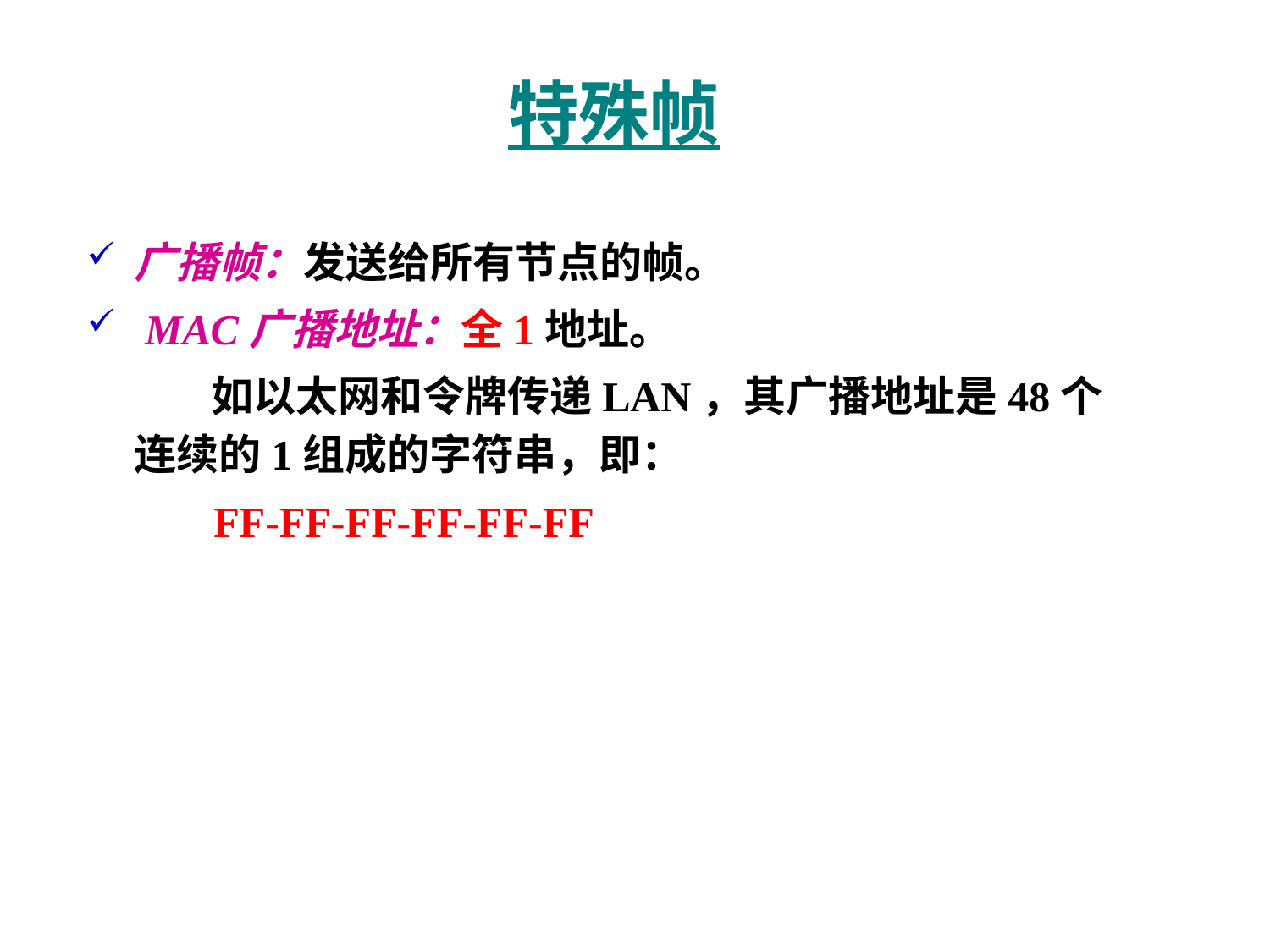

# 特殊帧
广播帧：发送给所有节点的帧。
 MAC广播地址：全1地址。
            如以太网和令牌传递LAN，其广播地址是48个连续的1组成的字符串，即：
            FF-FF-FF-FF-FF-FF
94